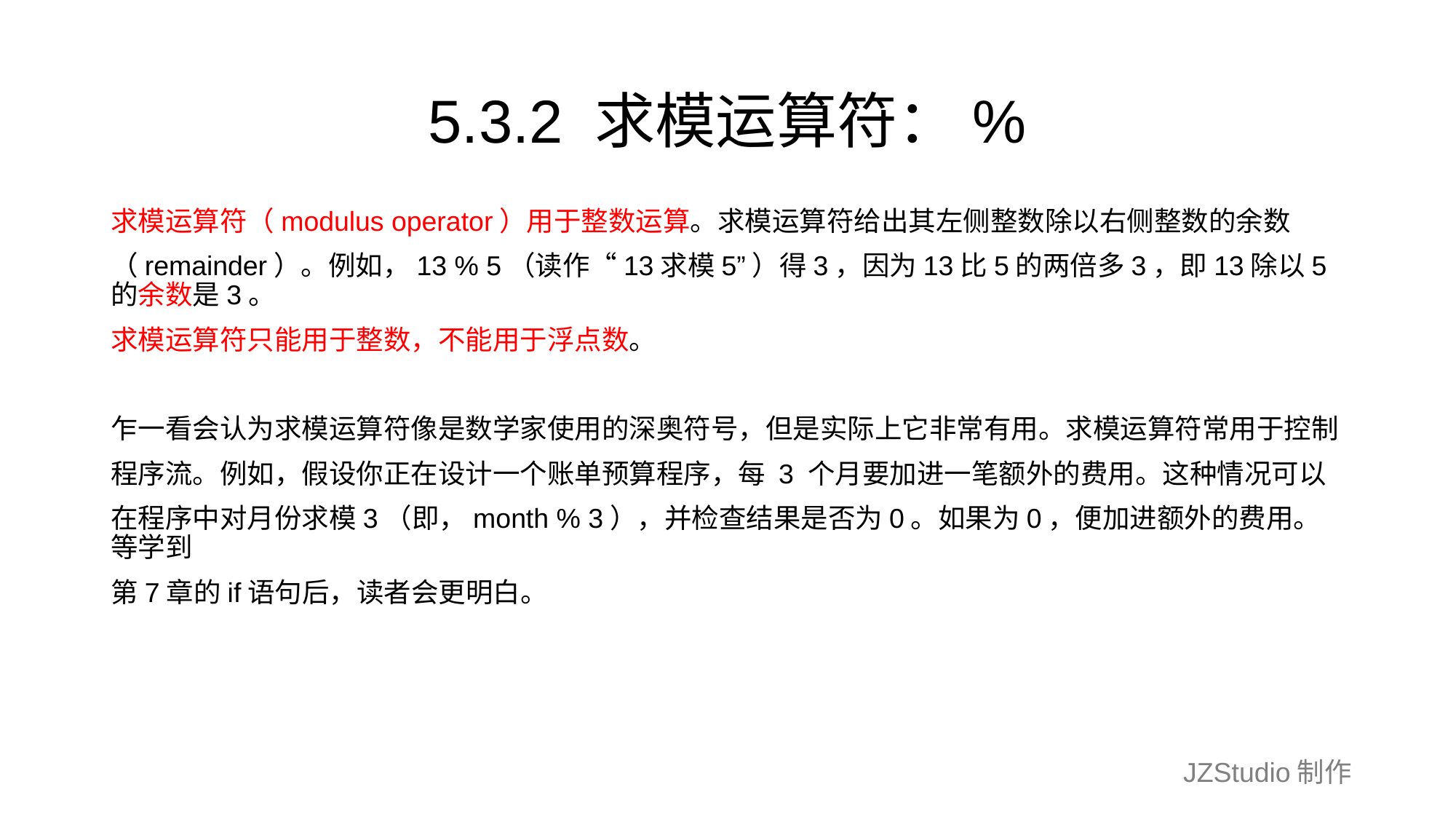

# 5.3.2 求模运算符：%
求模运算符（modulus operator）用于整数运算。求模运算符给出其左侧整数除以右侧整数的余数
（remainder）。例如，13 % 5（读作“13求模5”）得3，因为13比5的两倍多3，即13除以5的余数是3。
求模运算符只能用于整数，不能用于浮点数。

乍一看会认为求模运算符像是数学家使用的深奥符号，但是实际上它非常有用。求模运算符常用于控制
程序流。例如，假设你正在设计一个账单预算程序，每 3 个月要加进一笔额外的费用。这种情况可以
在程序中对月份求模3（即，month % 3），并检查结果是否为0。如果为0，便加进额外的费用。等学到
第7章的if语句后，读者会更明白。